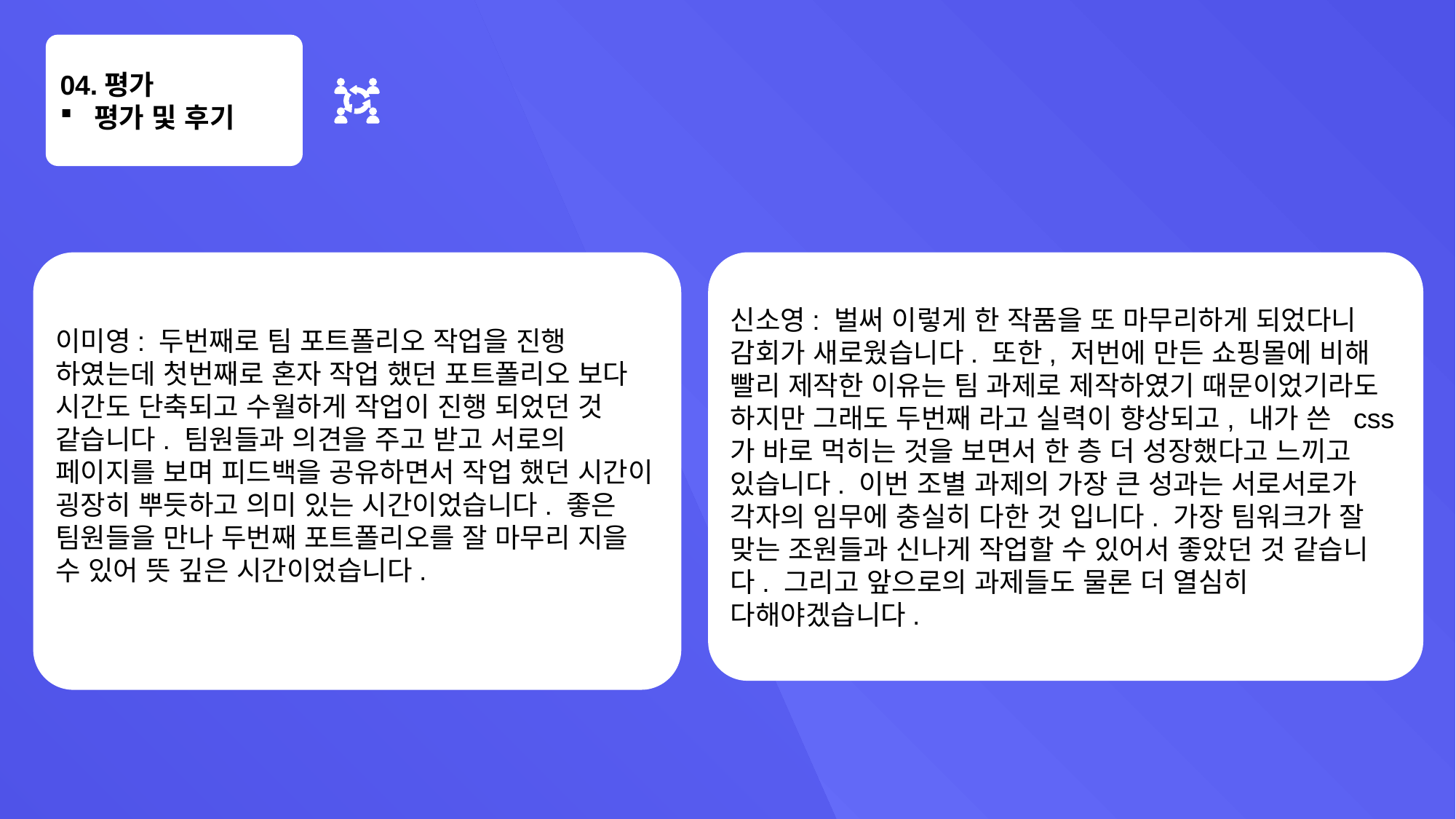

04.평가
평가 및 후기

이미영: 두번째로 팀 포트폴리오 작업을 진행 하였는데 첫번째로 혼자 작업 했던 포트폴리오 보다 시간도 단축되고 수월하게 작업이 진행 되었던 것 같습니다. 팀원들과 의견을 주고 받고 서로의 페이지를 보며 피드백을 공유하면서 작업 했던 시간이 굉장히 뿌듯하고 의미 있는 시간이었습니다. 좋은 팀원들을 만나 두번째 포트폴리오를 잘 마무리 지을 수 있어 뜻 깊은 시간이었습니다.

신소영: 벌써 이렇게 한 작품을 또 마무리하게 되었다니 감회가 새로웠습니다. 또한, 저번에 만든 쇼핑몰에 비해 빨리 제작한 이유는 팀 과제로 제작하였기 때문이었기라도 하지만 그래도 두번째 라고 실력이 향상되고, 내가 쓴  css가 바로 먹히는 것을 보면서 한 층 더 성장했다고 느끼고 있습니다. 이번 조별 과제의 가장 큰 성과는 서로서로가 각자의 임무에 충실히 다한 것 입니다. 가장 팀워크가 잘 맞는 조원들과 신나게 작업할 수 있어서 좋았던 것 같습니다. 그리고 앞으로의 과제들도 물론 더 열심히 다해야겠습니다.